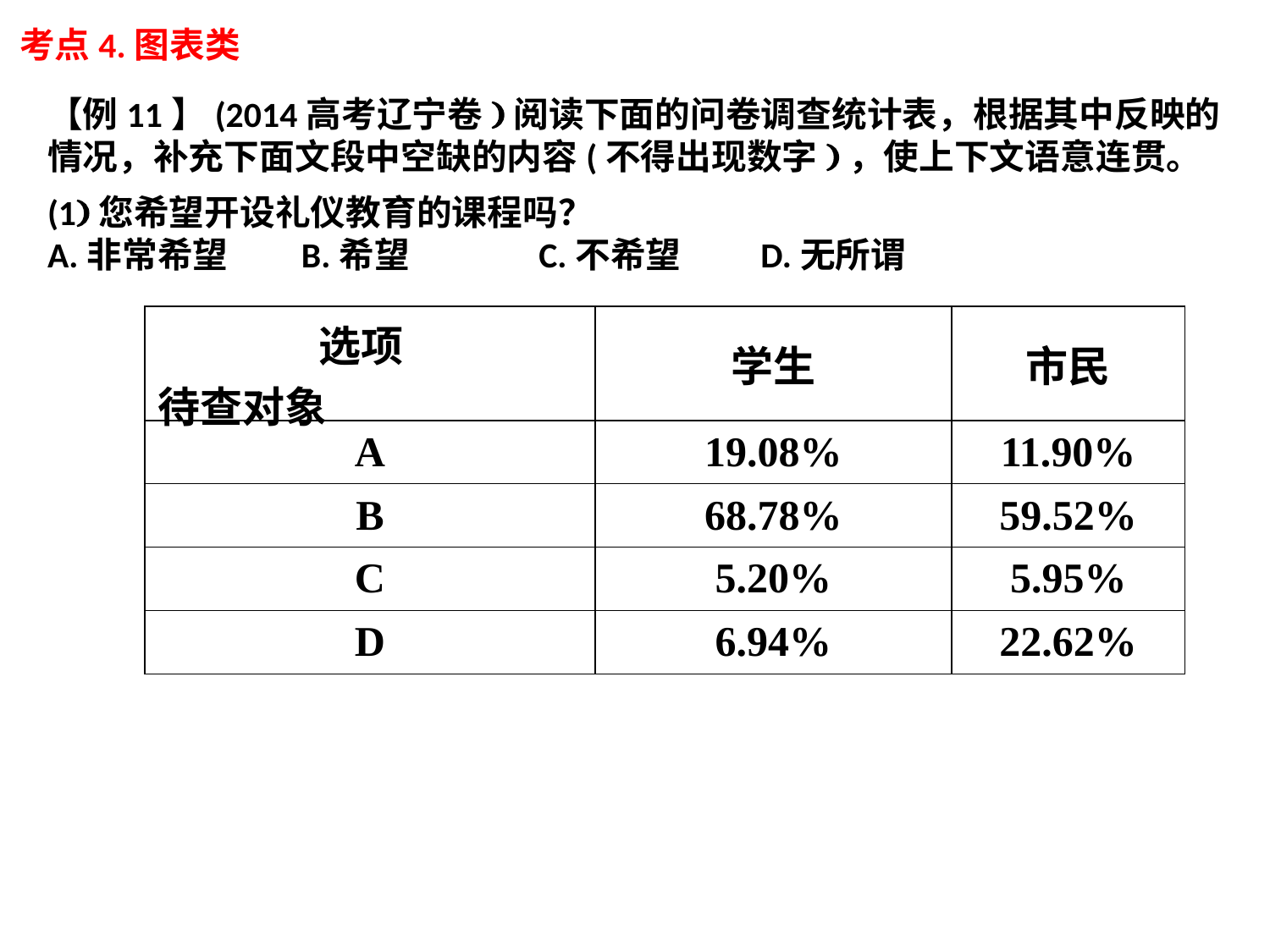

考点4.图表类
【例11】(2014高考辽宁卷)阅读下面的问卷调查统计表，根据其中反映的情况，补充下面文段中空缺的内容(不得出现数字)，使上下文语意连贯。
(1)您希望开设礼仪教育的课程吗？
A.非常希望        B.希望               C.不希望　　D.无所谓
| 选项　　　　 待查对象 | 学生 | 市民 |
| --- | --- | --- |
| A | 19.08% | 11.90% |
| B | 68.78% | 59.52% |
| C | 5.20% | 5.95% |
| D | 6.94% | 22.62% |